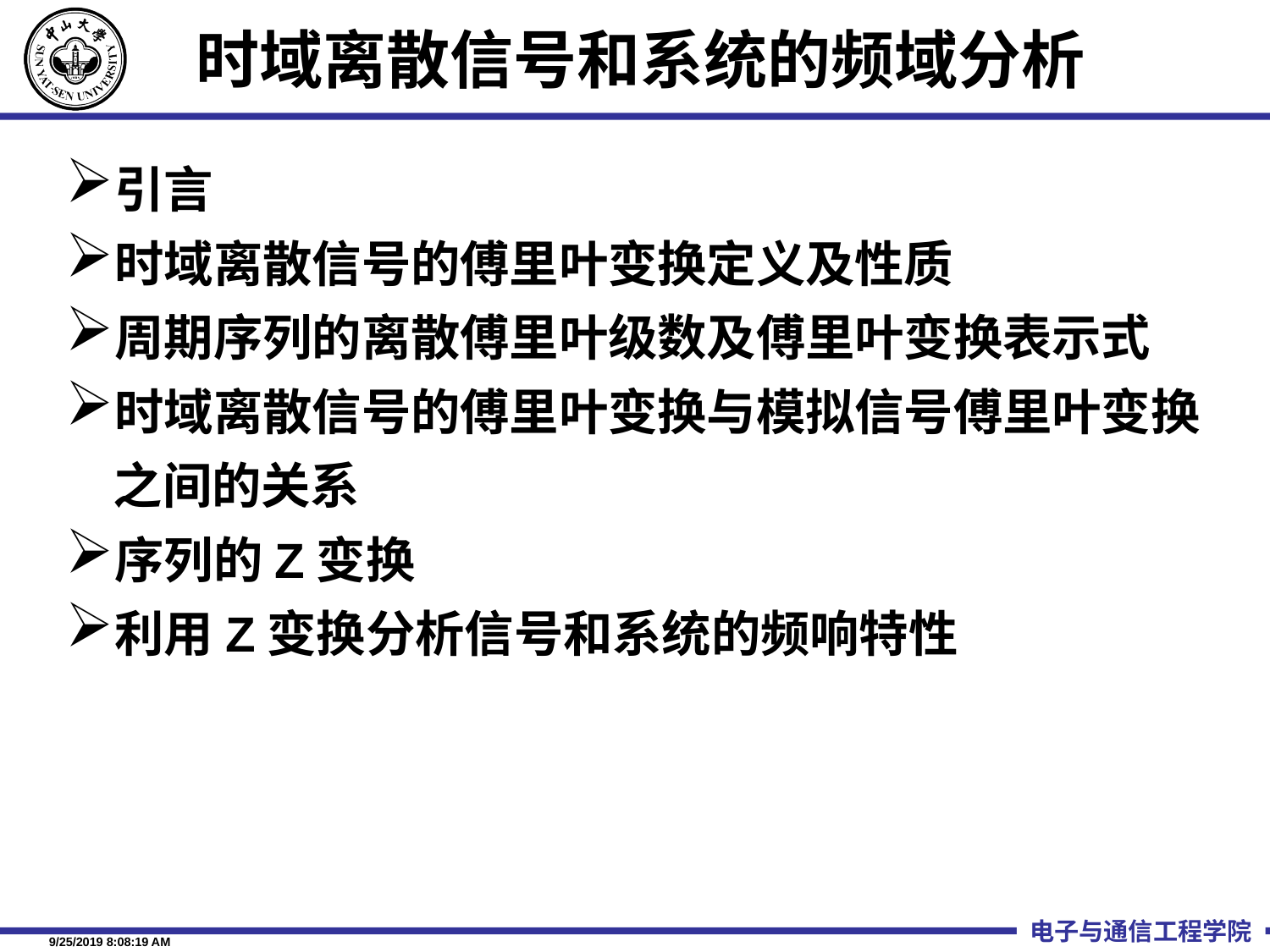

# 时域离散信号和系统的频域分析
引言
时域离散信号的傅里叶变换定义及性质
周期序列的离散傅里叶级数及傅里叶变换表示式
时域离散信号的傅里叶变换与模拟信号傅里叶变换之间的关系
序列的Z变换
利用Z变换分析信号和系统的频响特性